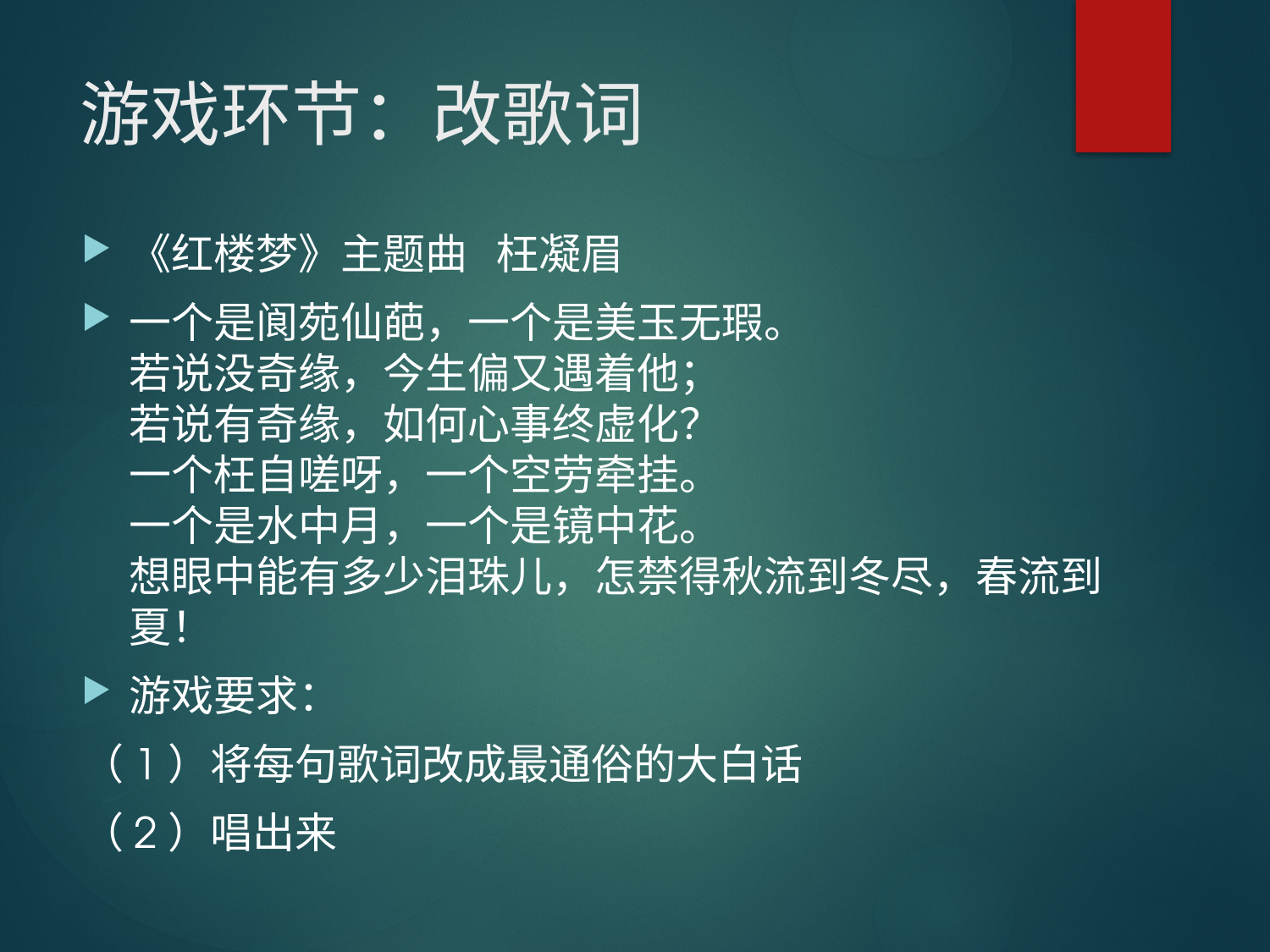

# 游戏环节：改歌词
《红楼梦》主题曲   枉凝眉
一个是阆苑仙葩，一个是美玉无瑕。
若说没奇缘，今生偏又遇着他；
若说有奇缘，如何心事终虚化？
一个枉自嗟呀，一个空劳牵挂。
一个是水中月，一个是镜中花。
想眼中能有多少泪珠儿，怎禁得秋流到冬尽，春流到夏！
游戏要求：
（1）将每句歌词改成最通俗的大白话
（2）唱出来